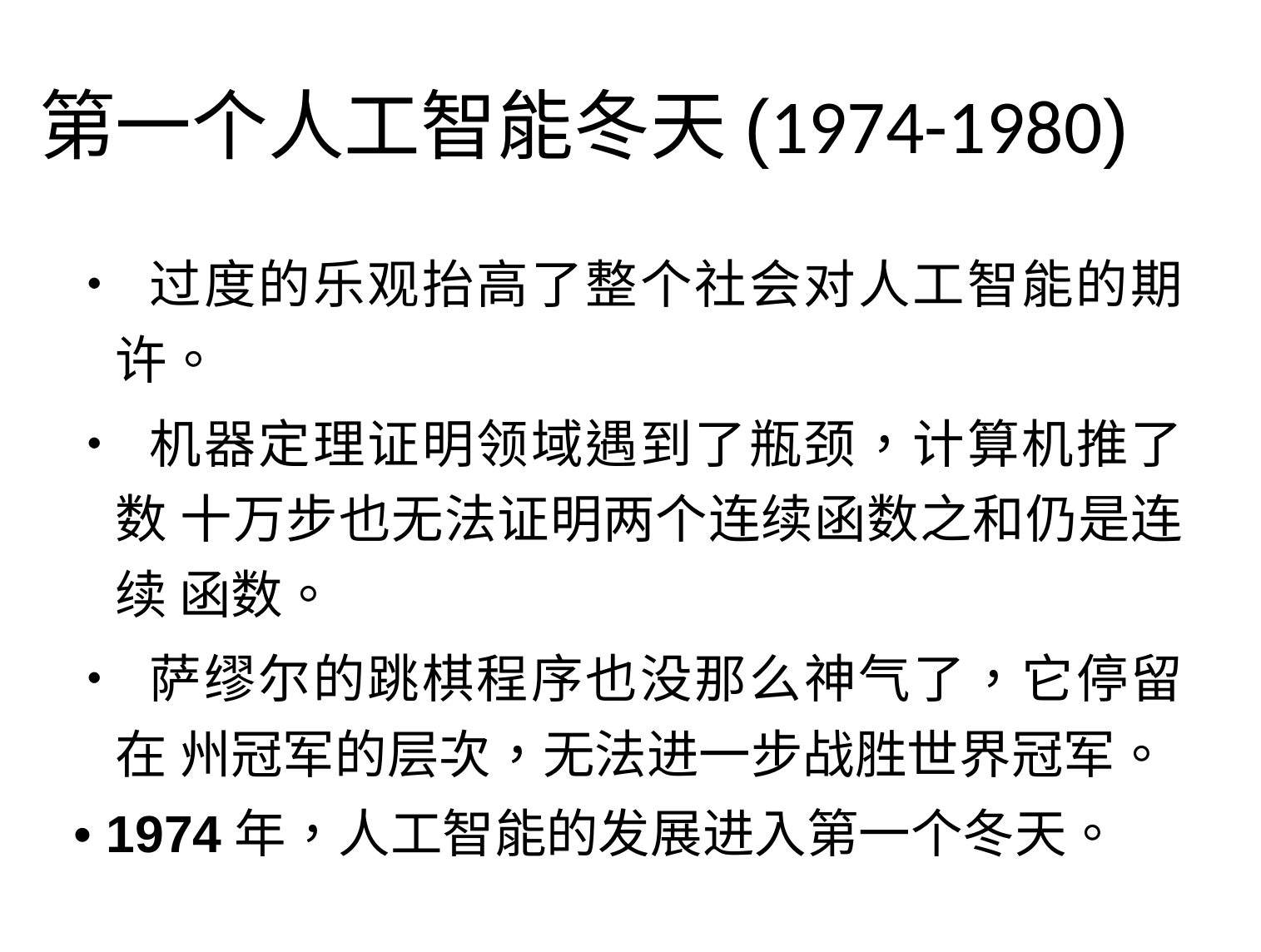

第一个人工智能冬天(1974-1980)
• 过度的乐观抬高了整个社会对人工智能的期许。
• 机器定理证明领域遇到了瓶颈，计算机推了数 十万步也无法证明两个连续函数之和仍是连续 函数。
• 萨缪尔的跳棋程序也没那么神气了，它停留在 州冠军的层次，无法进一步战胜世界冠军。
• 1974年，人工智能的发展进入第一个冬天。